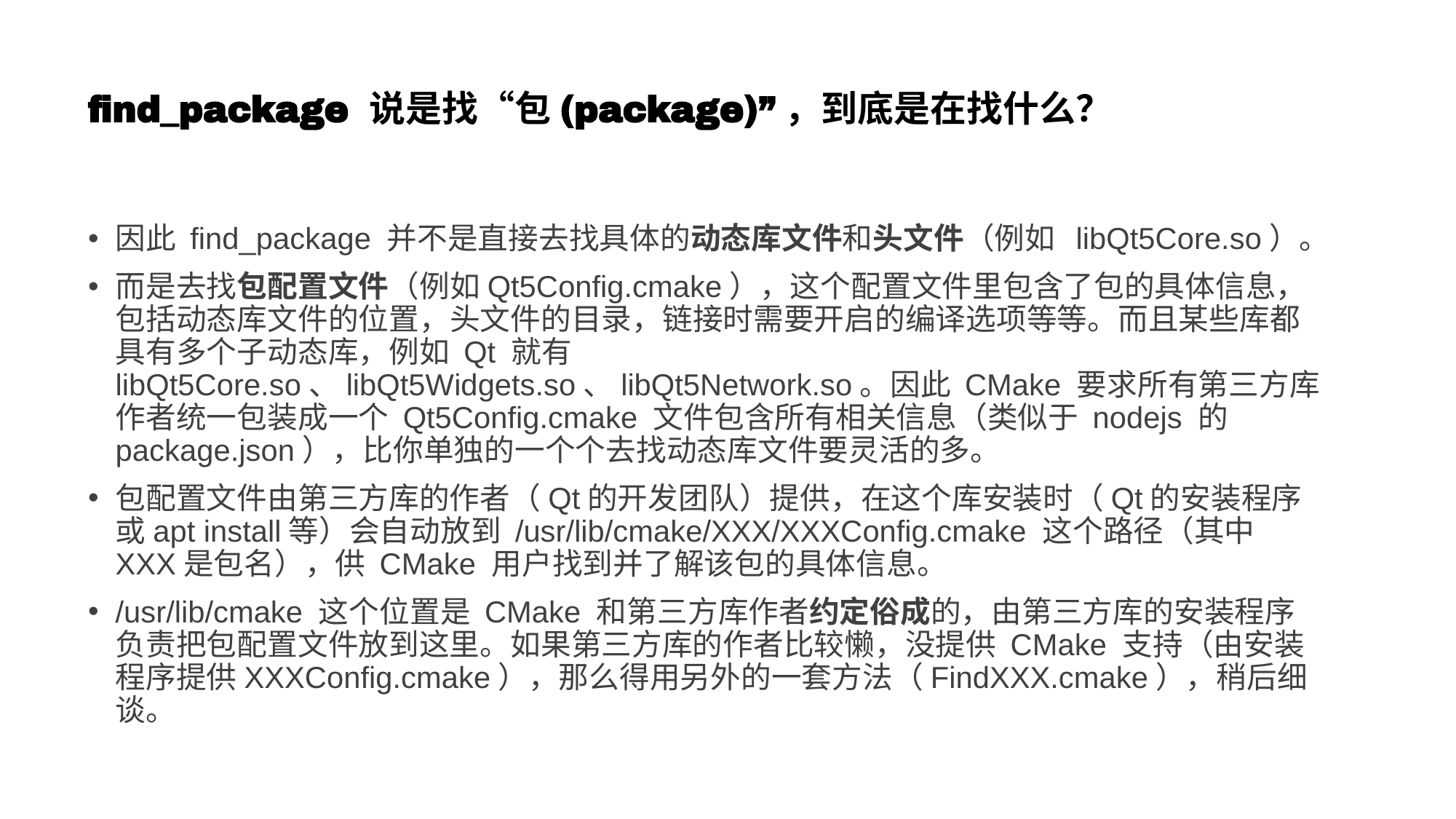

# find_package 说是找“包(package)”，到底是在找什么？
因此 find_package 并不是直接去找具体的动态库文件和头文件（例如  libQt5Core.so）。
而是去找包配置文件（例如Qt5Config.cmake），这个配置文件里包含了包的具体信息，包括动态库文件的位置，头文件的目录，链接时需要开启的编译选项等等。而且某些库都具有多个子动态库，例如 Qt 就有 libQt5Core.so、libQt5Widgets.so、libQt5Network.so。因此 CMake 要求所有第三方库作者统一包装成一个 Qt5Config.cmake 文件包含所有相关信息（类似于 nodejs 的 package.json），比你单独的一个个去找动态库文件要灵活的多。
包配置文件由第三方库的作者（Qt的开发团队）提供，在这个库安装时（Qt的安装程序或apt install等）会自动放到 /usr/lib/cmake/XXX/XXXConfig.cmake 这个路径（其中XXX是包名），供 CMake 用户找到并了解该包的具体信息。
/usr/lib/cmake 这个位置是 CMake 和第三方库作者约定俗成的，由第三方库的安装程序负责把包配置文件放到这里。如果第三方库的作者比较懒，没提供 CMake 支持（由安装程序提供XXXConfig.cmake），那么得用另外的一套方法（FindXXX.cmake），稍后细谈。